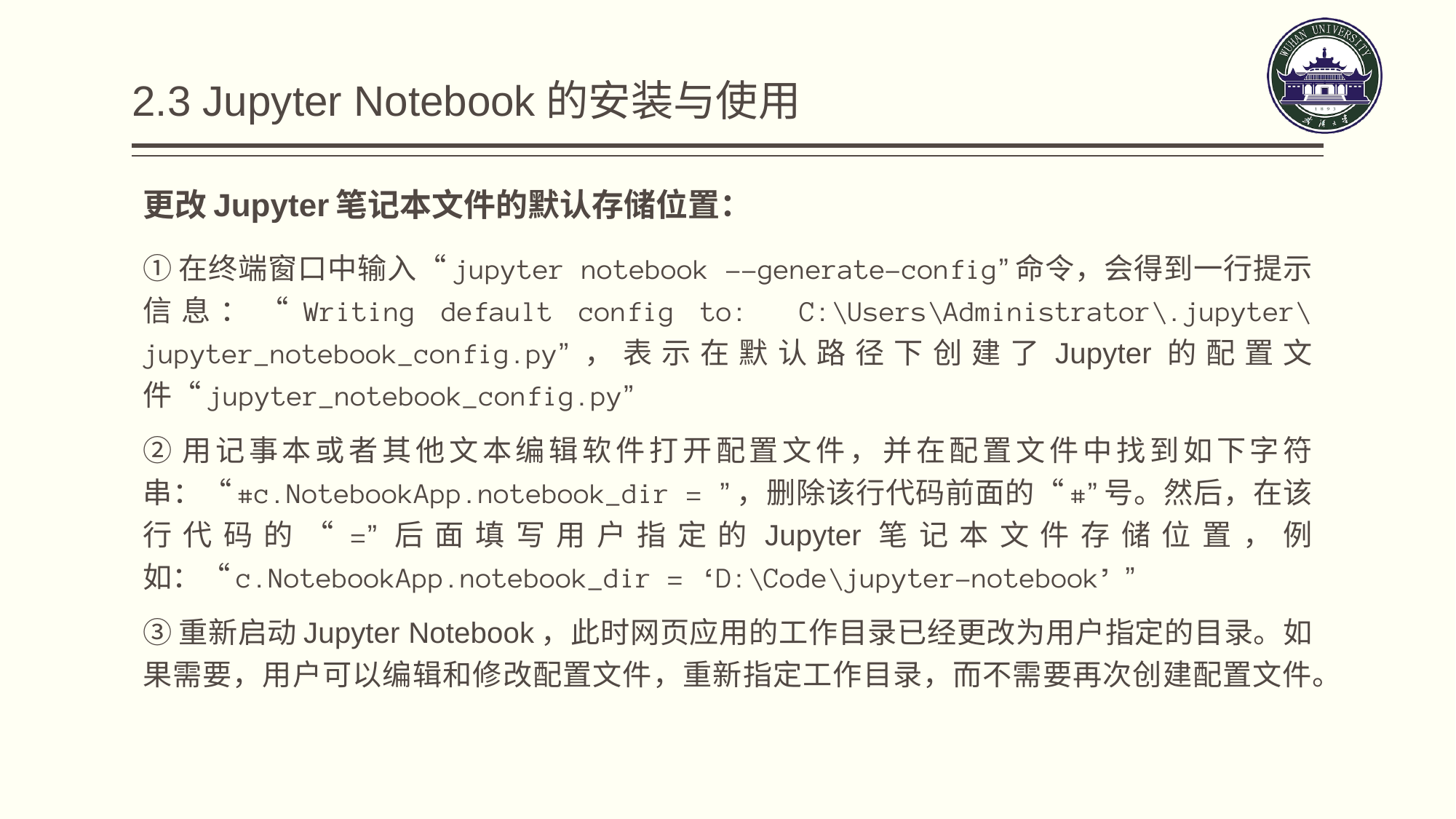

# 2.3 Jupyter Notebook的安装与使用
更改Jupyter笔记本文件的默认存储位置：
①在终端窗口中输入“jupyter notebook --generate-config”命令，会得到一行提示信息：“Writing default config to:  C:\Users\Administrator\.jupyter\jupyter_notebook_config.py”，表示在默认路径下创建了Jupyter的配置文件“jupyter_notebook_config.py”
②用记事本或者其他文本编辑软件打开配置文件，并在配置文件中找到如下字符串：“#c.NotebookApp.notebook_dir = ”，删除该行代码前面的“#”号。然后，在该行代码的“=”后面填写用户指定的Jupyter笔记本文件存储位置，例如：“c.NotebookApp.notebook_dir = ‘D:\Code\jupyter-notebook’ ”
③重新启动Jupyter Notebook，此时网页应用的工作目录已经更改为用户指定的目录。如果需要，用户可以编辑和修改配置文件，重新指定工作目录，而不需要再次创建配置文件。